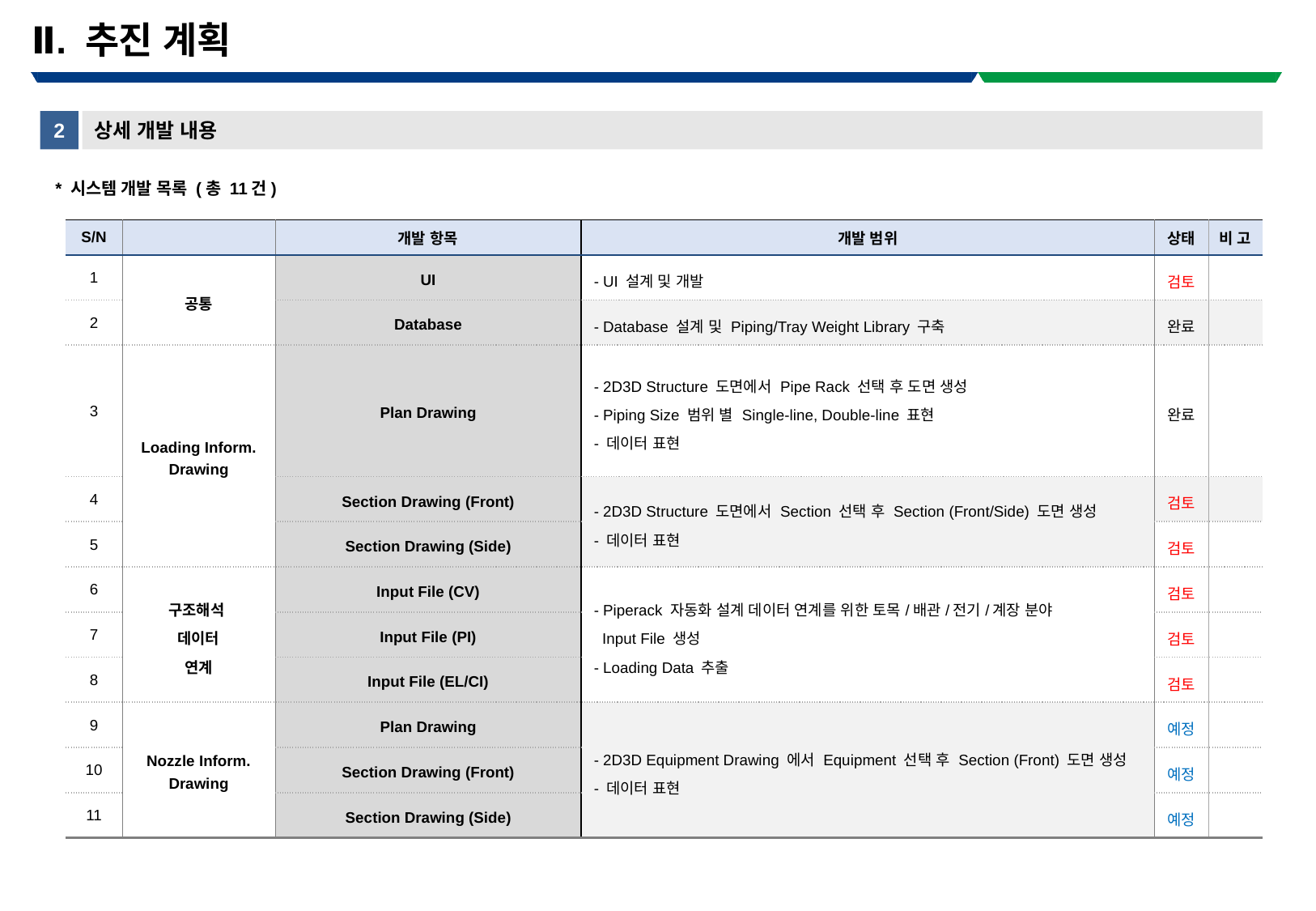

# Ⅱ. 추진 계획
2
상세 개발 내용
* 시스템 개발 목록 (총 11건)
| S/N |  | 개발 항목 | 개발 범위 | 상태 | 비 고 |
| --- | --- | --- | --- | --- | --- |
| 1 | 공통 | UI | - UI 설계 및 개발 | 검토 |  |
| 2 |  | Database | - Database 설계 및 Piping/Tray Weight Library 구축 | 완료 |  |
| 3 | Loading Inform. Drawing | Plan Drawing | - 2D3D Structure 도면에서 Pipe Rack 선택 후 도면 생성 - Piping Size 범위 별 Single-line, Double-line 표현 - 데이터 표현 | 완료 |  |
| 4 |  | Section Drawing (Front) | - 2D3D Structure 도면에서 Section 선택 후 Section (Front/Side) 도면 생성 - 데이터 표현 | 검토 |  |
| 5 |  | Section Drawing (Side) |  | 검토 |  |
| 6 | 구조해석 데이터 연계 | Input File (CV) | - Piperack 자동화 설계 데이터 연계를 위한 토목/배관/전기/계장 분야 Input File 생성 - Loading Data 추출 | 검토 |  |
| 7 |  | Input File (PI) |  | 검토 |  |
| 8 |  | Input File (EL/CI) |  | 검토 |  |
| 9 | Nozzle Inform. Drawing | Plan Drawing | - 2D3D Equipment Drawing 에서 Equipment 선택 후 Section (Front) 도면 생성 - 데이터 표현 | 예정 |  |
| 10 |  | Section Drawing (Front) |  | 예정 |  |
| 11 |  | Section Drawing (Side) |  | 예정 |  |